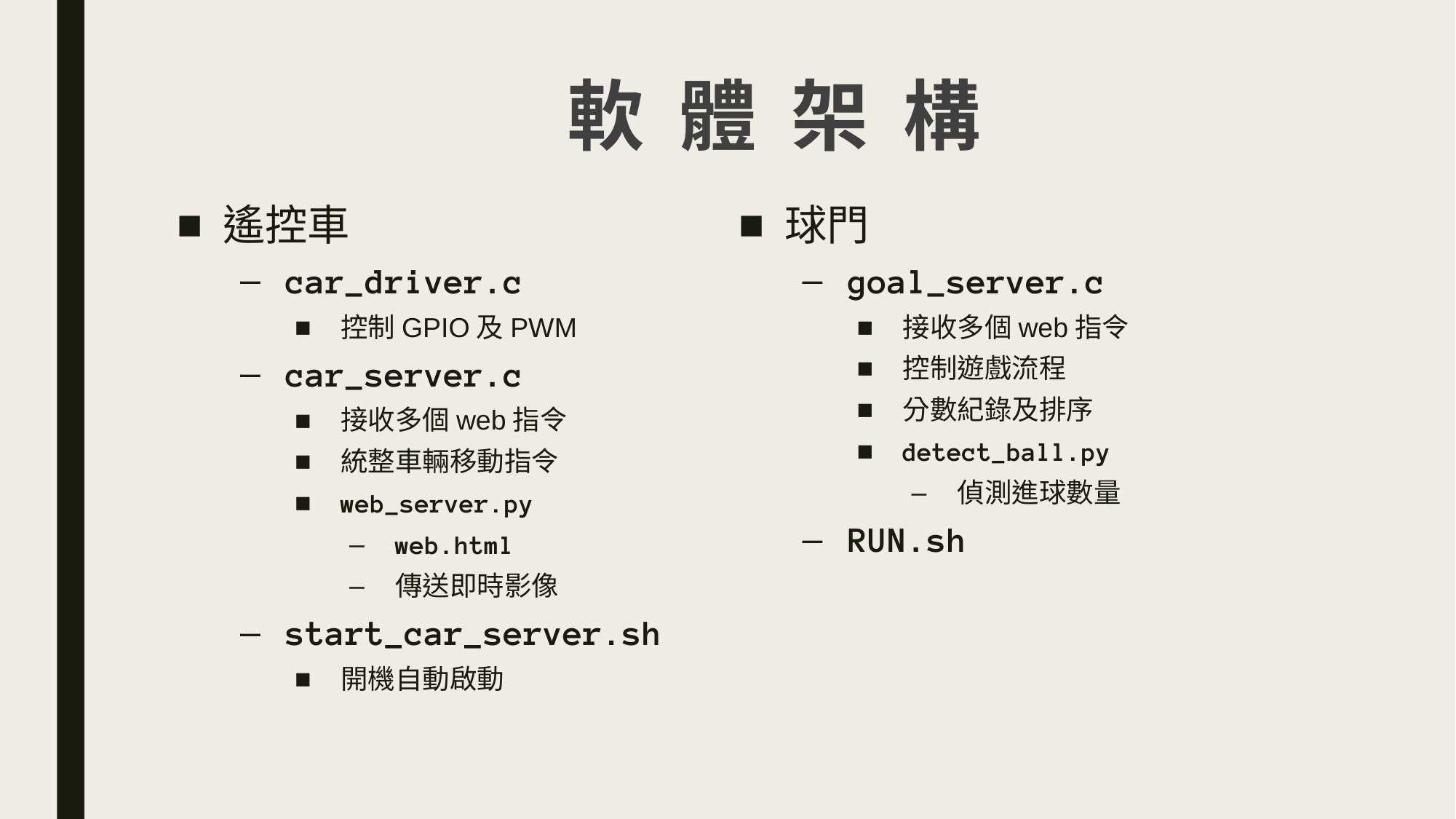

軟  體  架  構
遙控車
car_driver.c
控制GPIO及PWM
car_server.c
接收多個web指令
統整車輛移動指令
web_server.py
web.html
傳送即時影像
start_car_server.sh
開機自動啟動
球門
goal_server.c
接收多個web指令
控制遊戲流程
分數紀錄及排序
detect_ball.py
偵測進球數量
RUN.sh